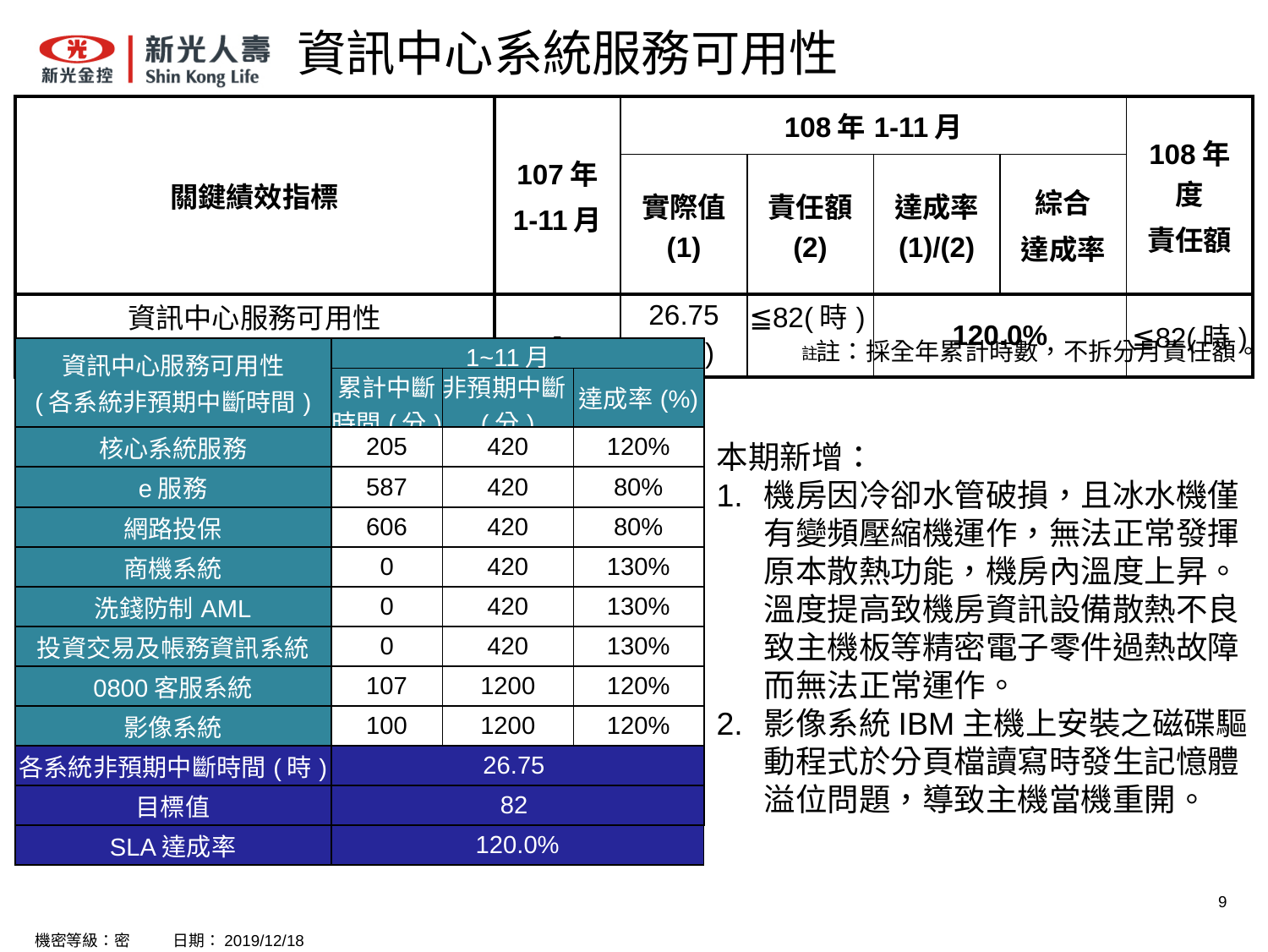

# 資訊中心系統服務可用性
| 關鍵績效指標 | 107年 1-11月 | 108年1-11月 |  |  |  | 108年度 責任額 |
| --- | --- | --- | --- | --- | --- | --- |
|  |  | 實際值 (1) | 責任額 (2) | 達成率 (1)/(2) | 綜合 達成率 |  |
| 資訊中心服務可用性 (各系統非預期中斷時間) | - | 26.75(時) | ≦82(時)註 | 120.0% |  | ≦82(時) |
註：採全年累計時數，不拆分月責任額。
| 資訊中心服務可用性 (各系統非預期中斷時間) | 04月 | 1~11月 |  |
| --- | --- | --- | --- |
|  | 累計中斷時間(分) | 非預期中斷(分) | 達成率(%) |
| 核心系統服務 | 205 | 420 | 120% |
| e服務 | 587 | 420 | 80% |
| 網路投保 | 606 | 420 | 80% |
| 商機系統 | 0 | 420 | 130% |
| 洗錢防制AML | 0 | 420 | 130% |
| 投資交易及帳務資訊系統 | 0 | 420 | 130% |
| 0800客服系統 | 107 | 1200 | 120% |
| 影像系統 | 100 | 1200 | 120% |
| 各系統非預期中斷時間(時) | 26.75 |  |  |
| 目標值 | 82 |  |  |
| SLA達成率 | 120.0% |  |  |
本期新增：
機房因冷卻水管破損，且冰水機僅有變頻壓縮機運作，無法正常發揮原本散熱功能，機房內溫度上昇。溫度提高致機房資訊設備散熱不良致主機板等精密電子零件過熱故障而無法正常運作。
影像系統IBM主機上安裝之磁碟驅動程式於分頁檔讀寫時發生記憶體溢位問題，導致主機當機重開。
機密等級：密            日期：2019/12/18